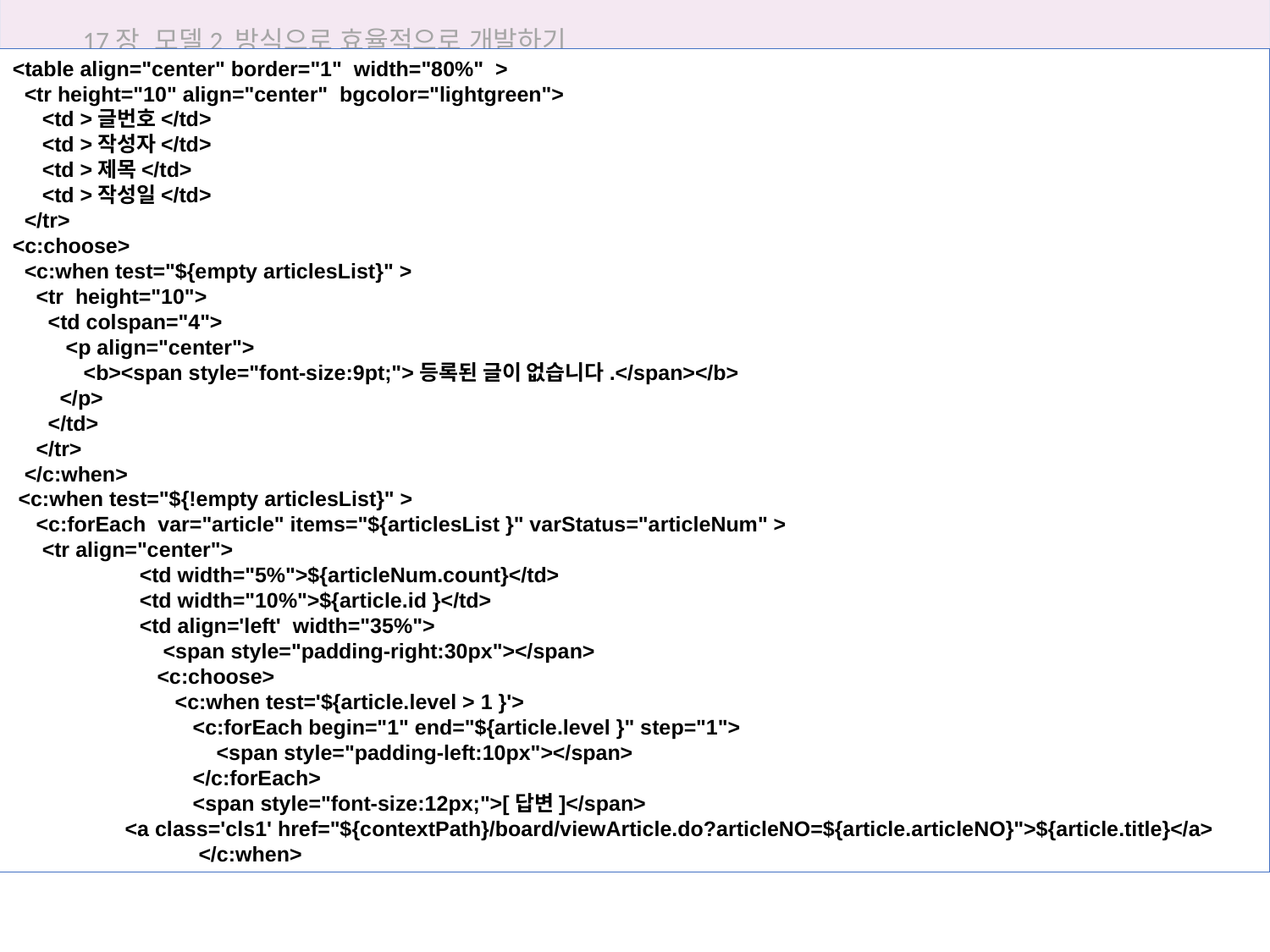

17장  모델2 방식으로 효율적으로 개발하기
<table align="center" border="1"  width="80%"  >
  <tr height="10" align="center"  bgcolor="lightgreen">
     <td >글번호</td>
     <td >작성자</td>
     <td >제목</td>
     <td >작성일</td>
  </tr>
<c:choose>
  <c:when test="${empty articlesList}" >
    <tr  height="10">
      <td colspan="4">
         <p align="center">
            <b><span style="font-size:9pt;">등록된 글이 없습니다.</span></b>
        </p>
      </td>
    </tr>
  </c:when>
 <c:when test="${!empty articlesList}" >
    <c:forEach  var="article" items="${articlesList }" varStatus="articleNum" >
     <tr align="center">
	<td width="5%">${articleNum.count}</td>
	<td width="10%">${article.id }</td>
	<td align='left'  width="35%">
	    <span style="padding-right:30px"></span>
	   <c:choose>
	      <c:when test='${article.level > 1 }'>
	         <c:forEach begin="1" end="${article.level }" step="1">
	             <span style="padding-left:10px"></span>
	         </c:forEach>
	         <span style="font-size:12px;">[답변]</span>
                   <a class='cls1' href="${contextPath}/board/viewArticle.do?articleNO=${article.articleNO}">${article.title}</a>
	          </c:when>